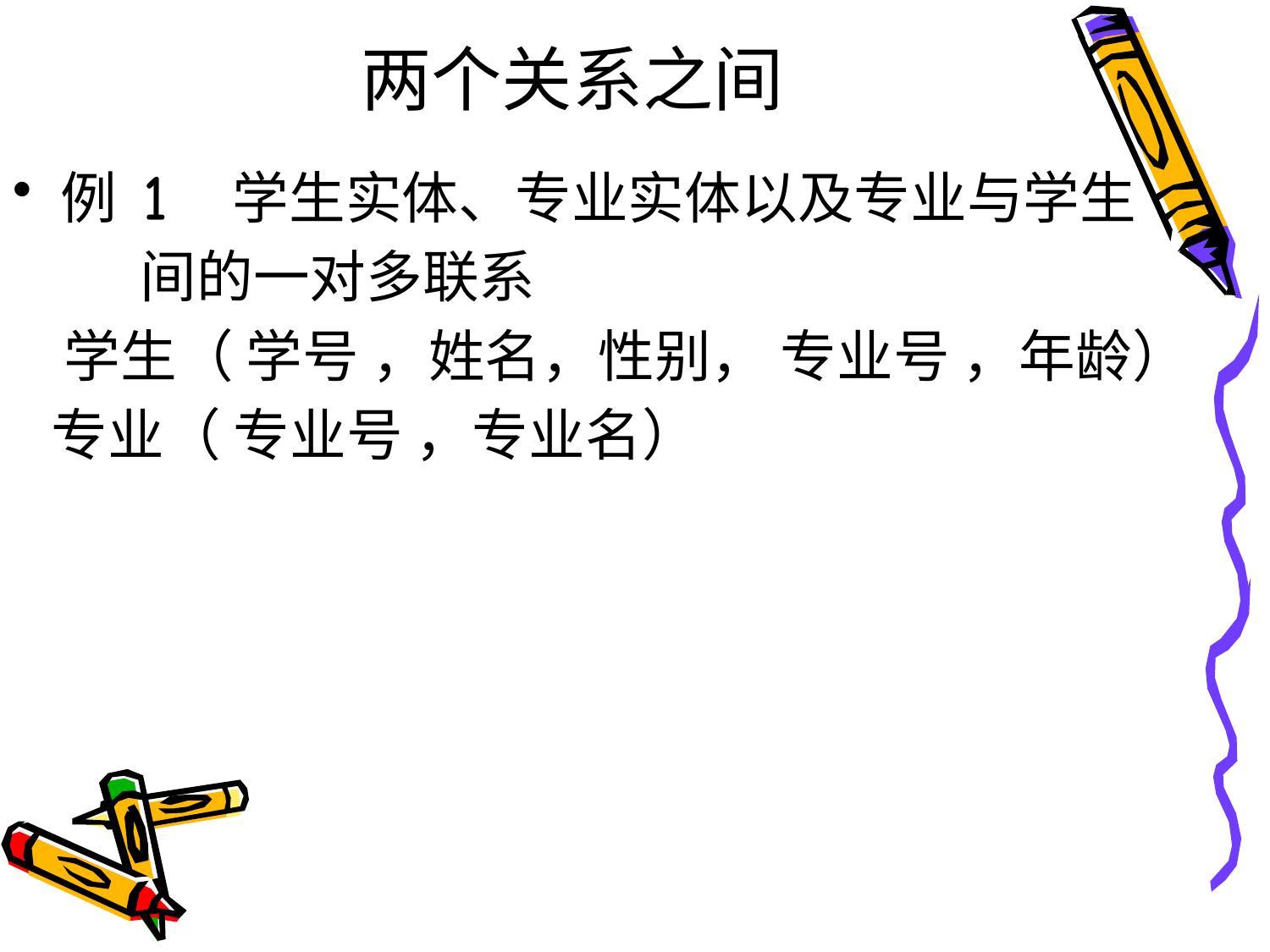

# 两个关系之间
例 1   学生实体、专业实体以及专业与学生
         间的一对多联系
   学生（ 学号 ，姓名，性别， 专业号 ，年龄）
  专业（ 专业号 ，专业名）